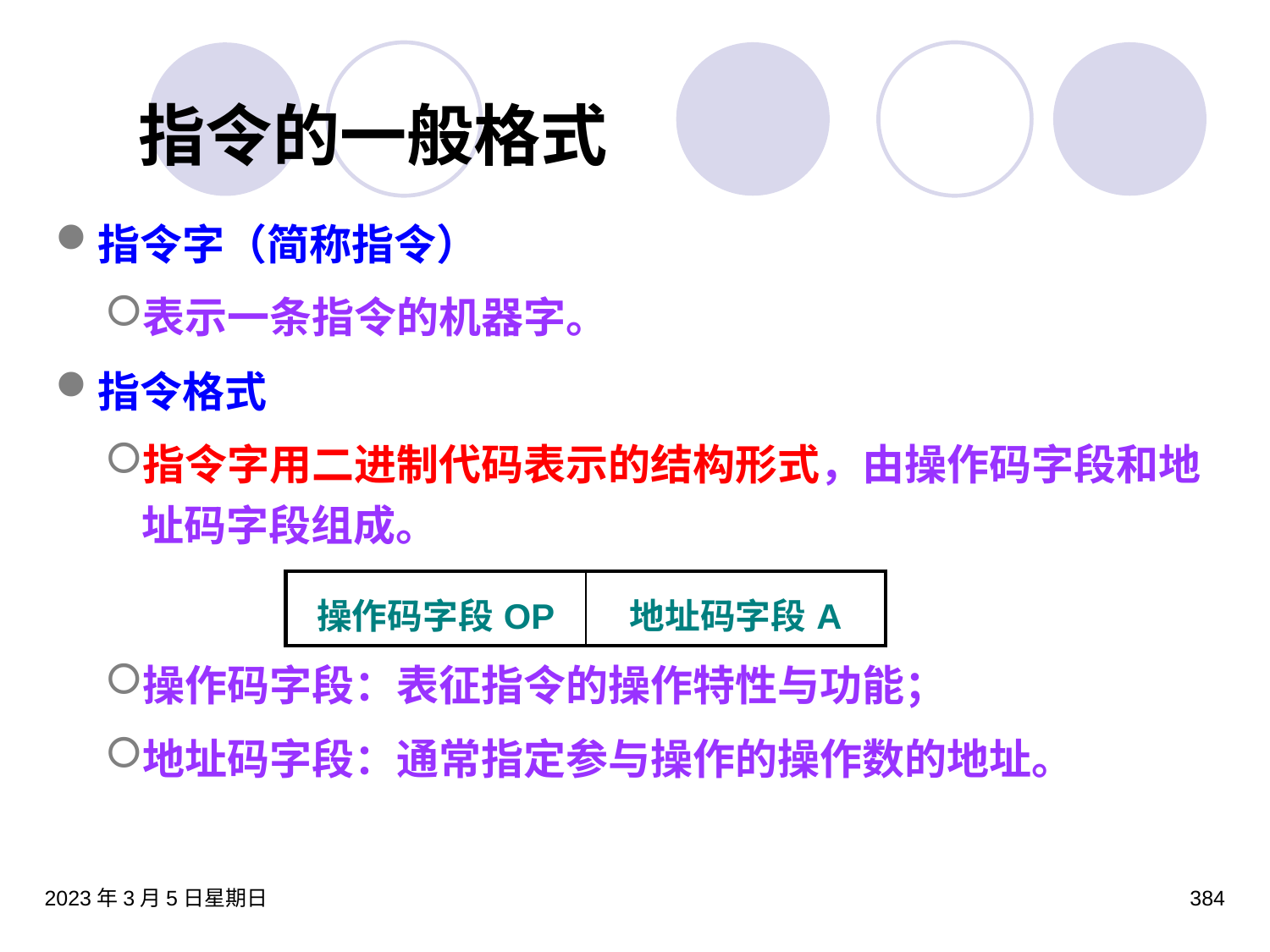

# 指令的一般格式
指令字（简称指令）
表示一条指令的机器字。
指令格式
指令字用二进制代码表示的结构形式，由操作码字段和地址码字段组成。

操作码字段：表征指令的操作特性与功能；
地址码字段：通常指定参与操作的操作数的地址。
| 操作码字段OP | 地址码字段A |
| --- | --- |
2023年3月5日星期日
384